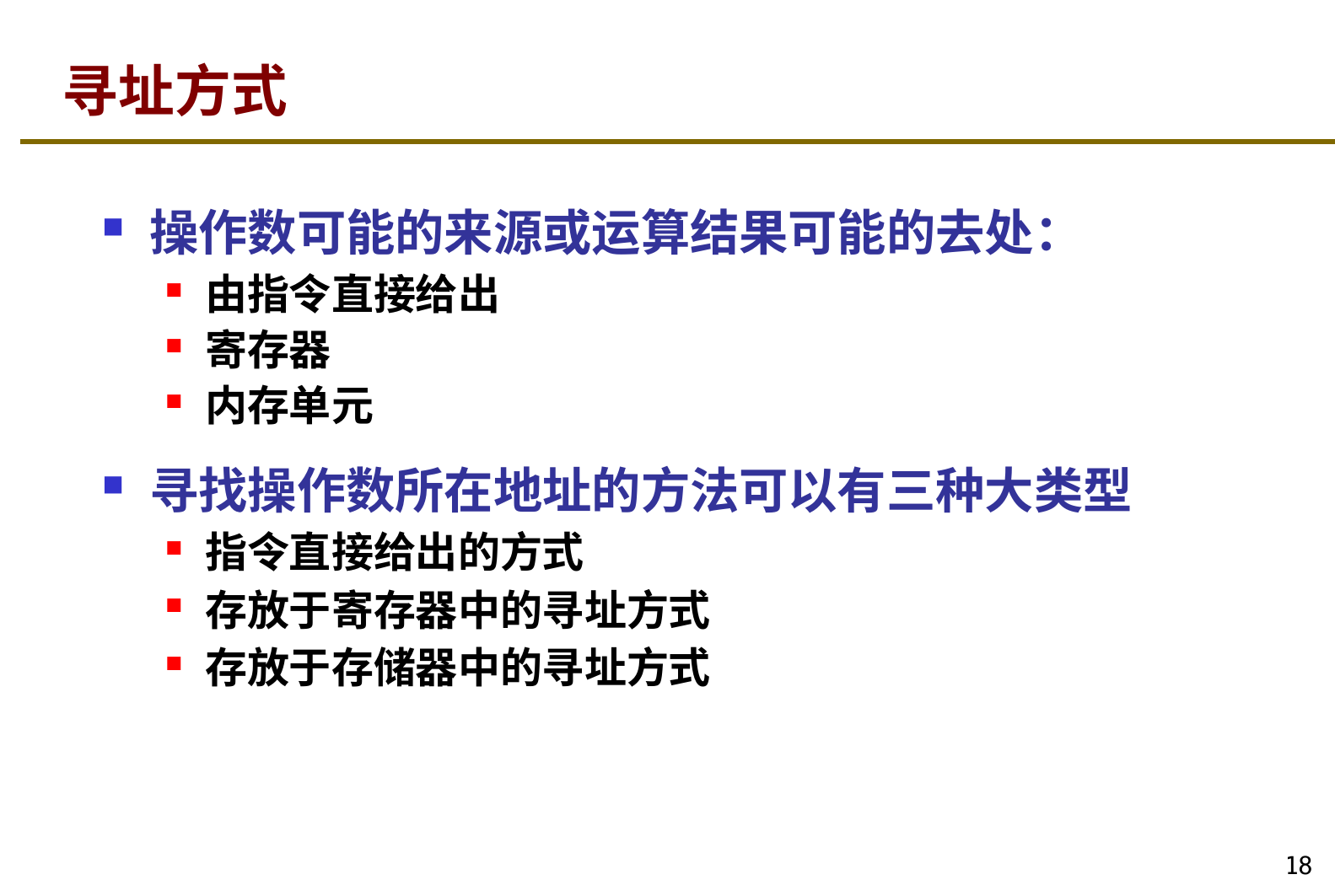

# 寻址方式
操作数可能的来源或运算结果可能的去处：
由指令直接给出
寄存器
内存单元
寻找操作数所在地址的方法可以有三种大类型
指令直接给出的方式
存放于寄存器中的寻址方式
存放于存储器中的寻址方式
18